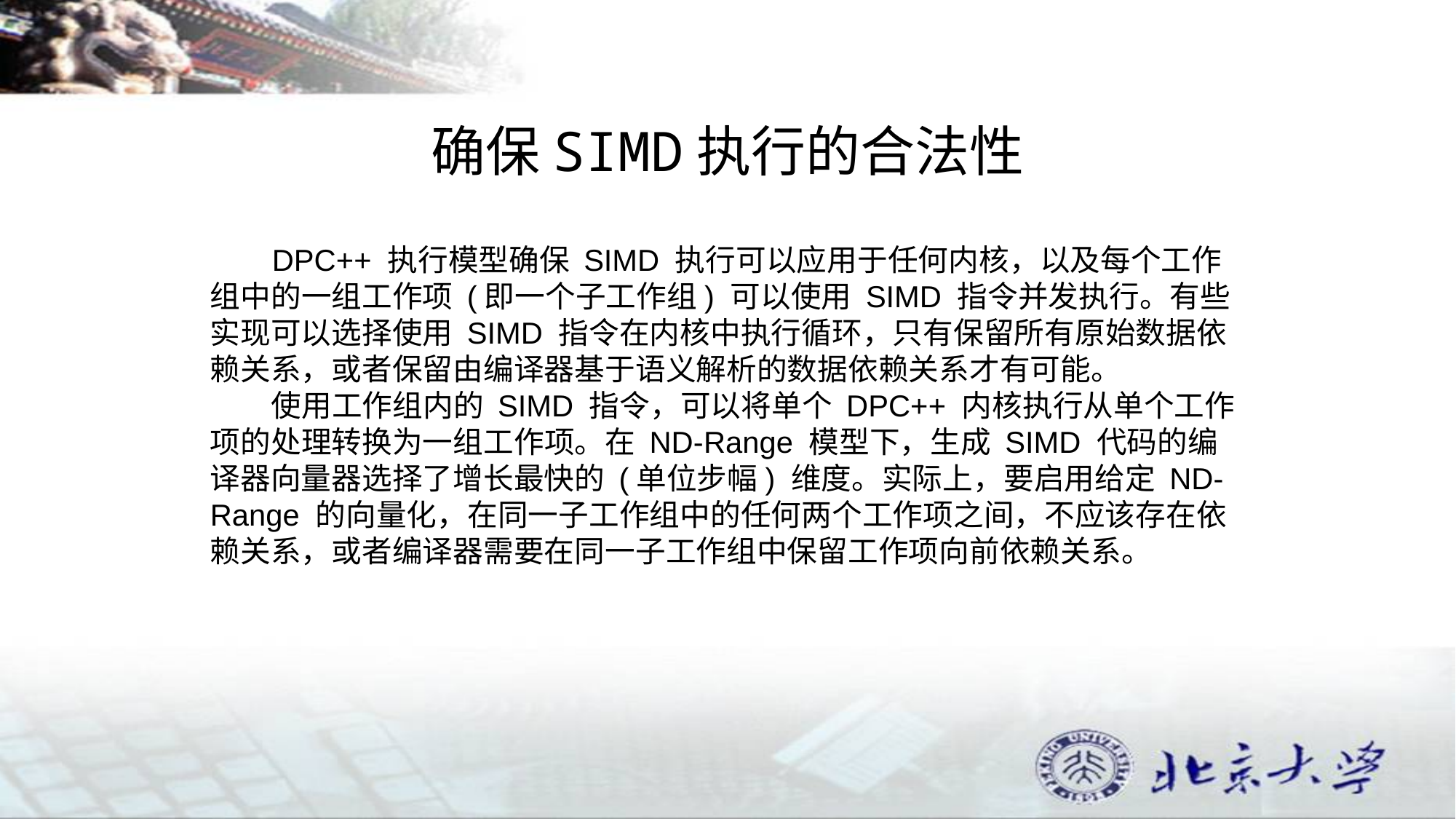

# 确保SIMD执行的合法性
        DPC++ 执行模型确保 SIMD 执行可以应用于任何内核，以及每个工作组中的一组工作项 (即一个子工作组) 可以使用 SIMD 指令并发执行。有些实现可以选择使用 SIMD 指令在内核中执行循环，只有保留所有原始数据依赖关系，或者保留由编译器基于语义解析的数据依赖关系才有可能。
        使用工作组内的 SIMD 指令，可以将单个 DPC++ 内核执行从单个工作项的处理转换为一组工作项。在 ND-Range 模型下，生成 SIMD 代码的编译器向量器选择了增长最快的 (单位步幅) 维度。实际上，要启用给定 ND-Range 的向量化，在同一子工作组中的任何两个工作项之间，不应该存在依赖关系，或者编译器需要在同一子工作组中保留工作项向前依赖关系。